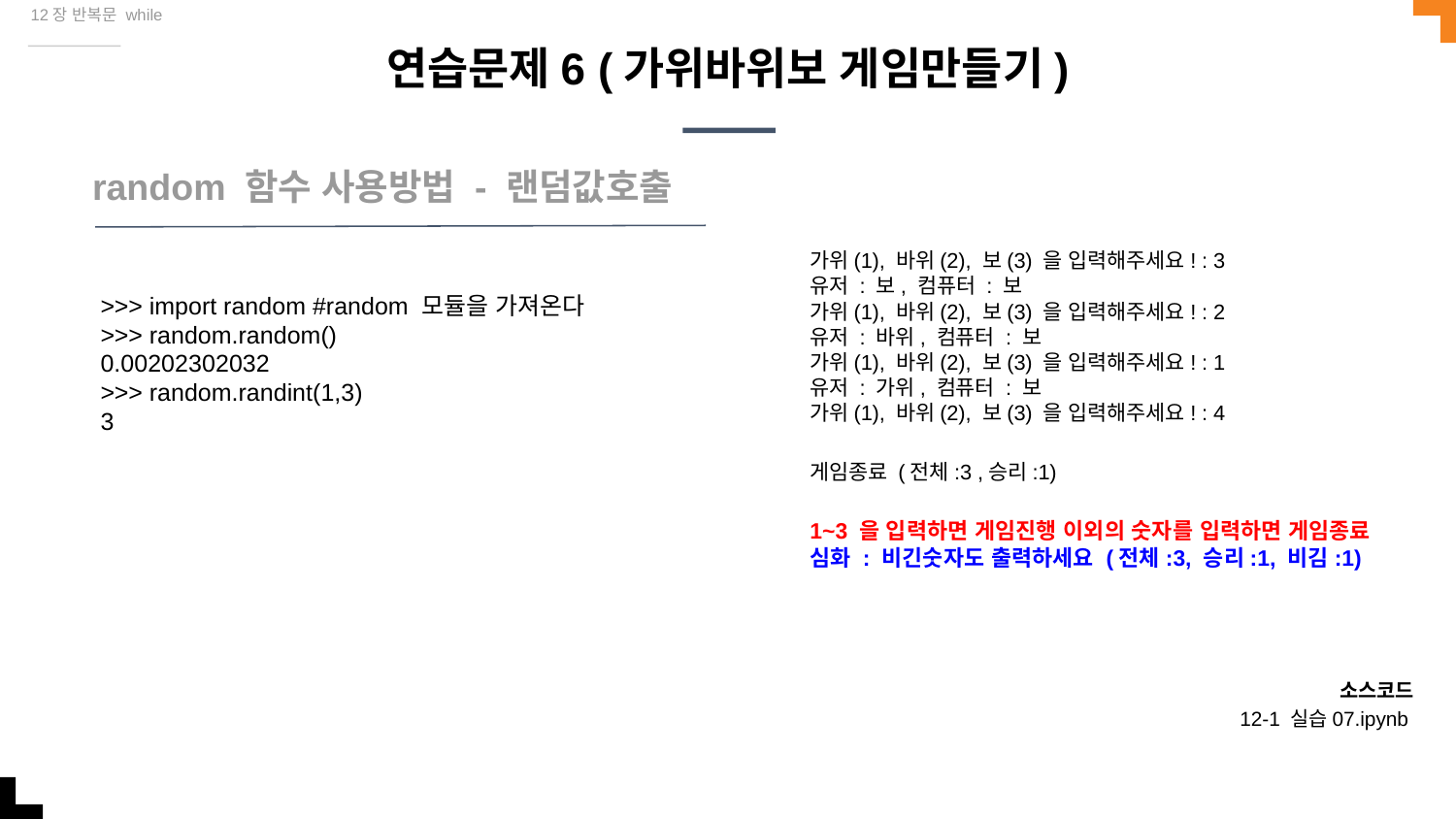

12장 반복문 while
# 연습문제6 (가위바위보 게임만들기)
random 함수 사용방법 - 랜덤값호출
가위(1), 바위(2), 보(3) 을 입력해주세요! : 3
유저 : 보, 컴퓨터 : 보
가위(1), 바위(2), 보(3) 을 입력해주세요! : 2
유저 : 바위, 컴퓨터 : 보
가위(1), 바위(2), 보(3) 을 입력해주세요! : 1
유저 : 가위, 컴퓨터 : 보
가위(1), 바위(2), 보(3) 을 입력해주세요! : 4

게임종료 (전체:3 ,승리:1)

1~3 을 입력하면 게임진행 이외의 숫자를 입력하면 게임종료
심화 : 비긴숫자도 출력하세요 (전체:3, 승리:1, 비김:1)

>>> import random #random 모듈을 가져온다
>>> random.random()
0.00202302032
>>> random.randint(1,3)
3
소스코드
12-1 실습07.ipynb